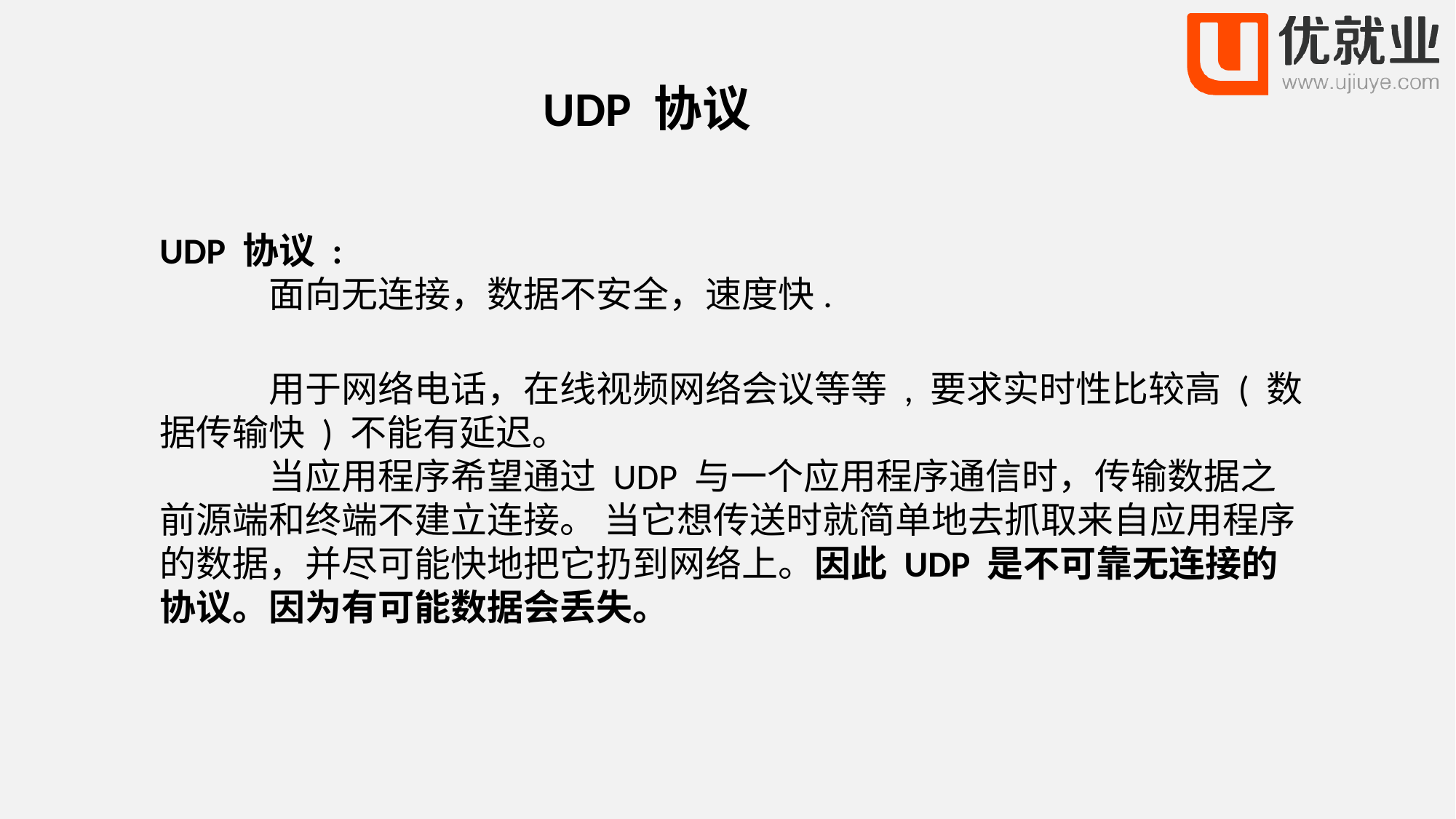

UDP 协议
UDP 协议 :
	面向无连接，数据不安全，速度快.

	用于网络电话，在线视频网络会议等等 , 要求实时性比较高 ( 数据传输快 ) 不能有延迟。
	当应用程序希望通过 UDP 与一个应用程序通信时，传输数据之前源端和终端不建立连接。 当它想传送时就简单地去抓取来自应用程序的数据，并尽可能快地把它扔到网络上。因此 UDP 是不可靠无连接的协议。因为有可能数据会丢失。